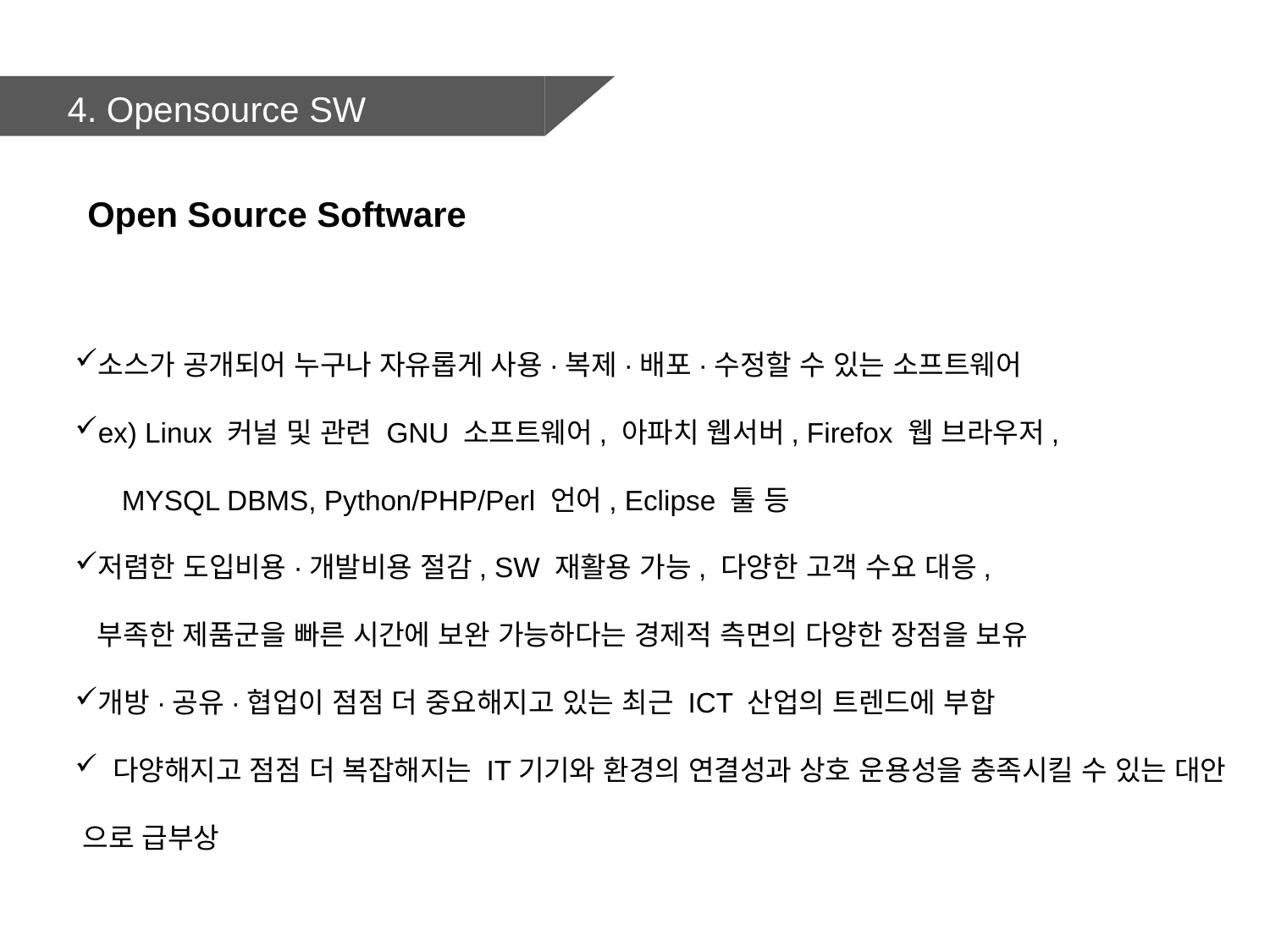

4. Opensource SW
Open Source Software
소스가 공개되어 누구나 자유롭게 사용·복제·배포·수정할 수 있는 소프트웨어
ex) Linux 커널 및 관련 GNU 소프트웨어, 아파치 웹서버, Firefox 웹 브라우저,
      MYSQL DBMS, Python/PHP/Perl 언어, Eclipse 툴 등
저렴한 도입비용·개발비용 절감, SW 재활용 가능, 다양한 고객 수요 대응,
  부족한 제품군을 빠른 시간에 보완 가능하다는 경제적 측면의 다양한 장점을 보유
개방·공유·협업이 점점 더 중요해지고 있는 최근 ICT 산업의 트렌드에 부합
 다양해지고 점점 더 복잡해지는 IT기기와 환경의 연결성과 상호 운용성을 충족시킬 수 있는 대안  으로 급부상